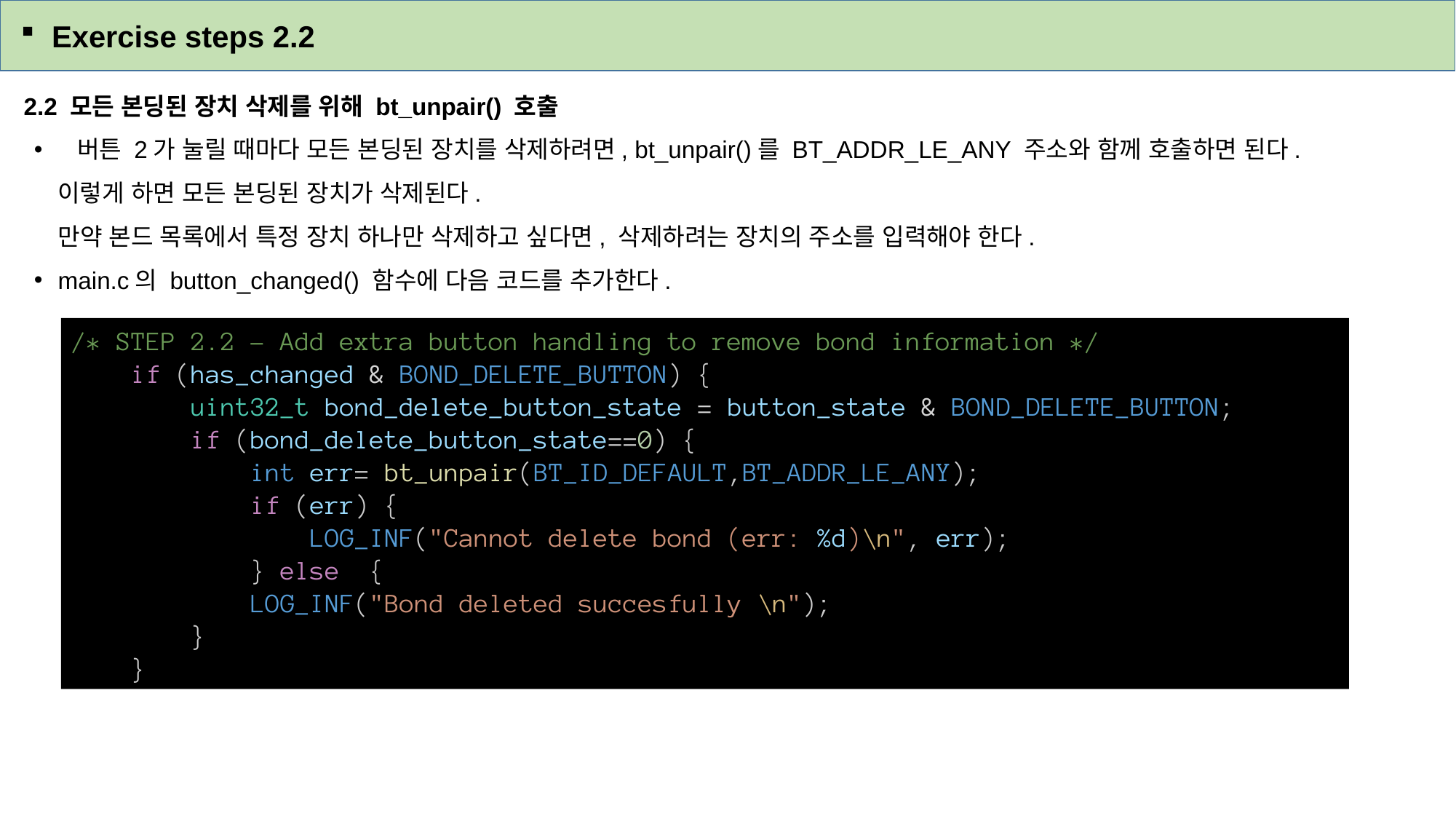

Exercise steps 2.2
2.2 모든 본딩된 장치 삭제를 위해 bt_unpair() 호출
  버튼 2가 눌릴 때마다 모든 본딩된 장치를 삭제하려면, bt_unpair()를 BT_ADDR_LE_ANY 주소와 함께 호출하면 된다.
이렇게 하면 모든 본딩된 장치가 삭제된다.
만약 본드 목록에서 특정 장치 하나만 삭제하고 싶다면, 삭제하려는 장치의 주소를 입력해야 한다.
main.c의 button_changed() 함수에 다음 코드를 추가한다.
/* STEP 2.2 - Add extra button handling to remove bond information */
    if (has_changed & BOND_DELETE_BUTTON) {
        uint32_t bond_delete_button_state = button_state & BOND_DELETE_BUTTON;
        if (bond_delete_button_state==0) {
            int err= bt_unpair(BT_ID_DEFAULT,BT_ADDR_LE_ANY);
            if (err) {
                LOG_INF("Cannot delete bond (err: %d)\n", err);
            } else  {
            LOG_INF("Bond deleted succesfully \n");
        }
    }